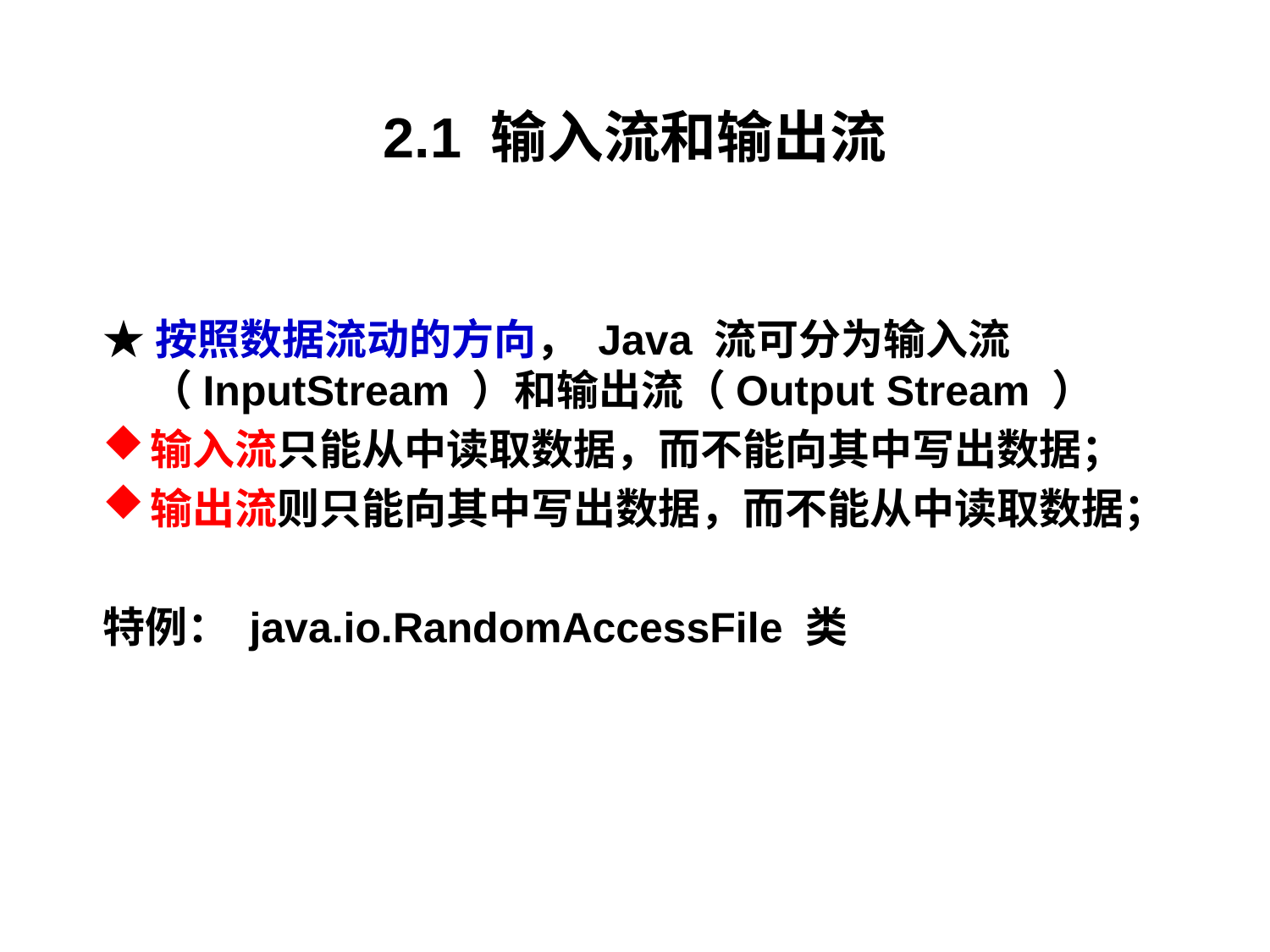

# 2.1 输入流和输出流
★按照数据流动的方向， Java 流可分为输入流（InputStream ）和输出流（Output Stream ）
输入流只能从中读取数据，而不能向其中写出数据；
输出流则只能向其中写出数据，而不能从中读取数据；

特例： java.io.RandomAccessFile 类